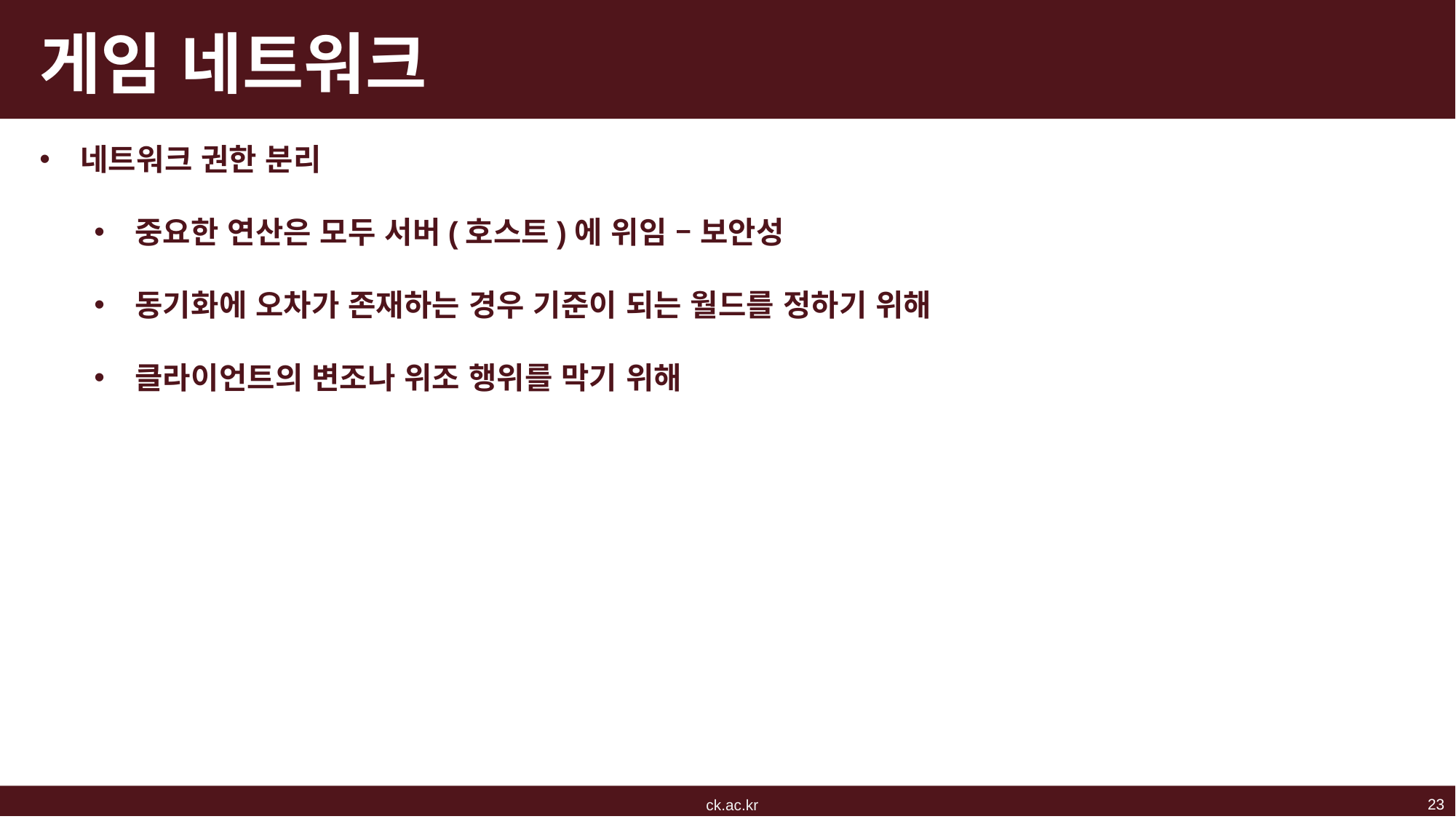

# 게임 네트워크
네트워크 권한 분리

중요한 연산은 모두 서버(호스트)에 위임 – 보안성

동기화에 오차가 존재하는 경우 기준이 되는 월드를 정하기 위해

클라이언트의 변조나 위조 행위를 막기 위해
23
ck.ac.kr